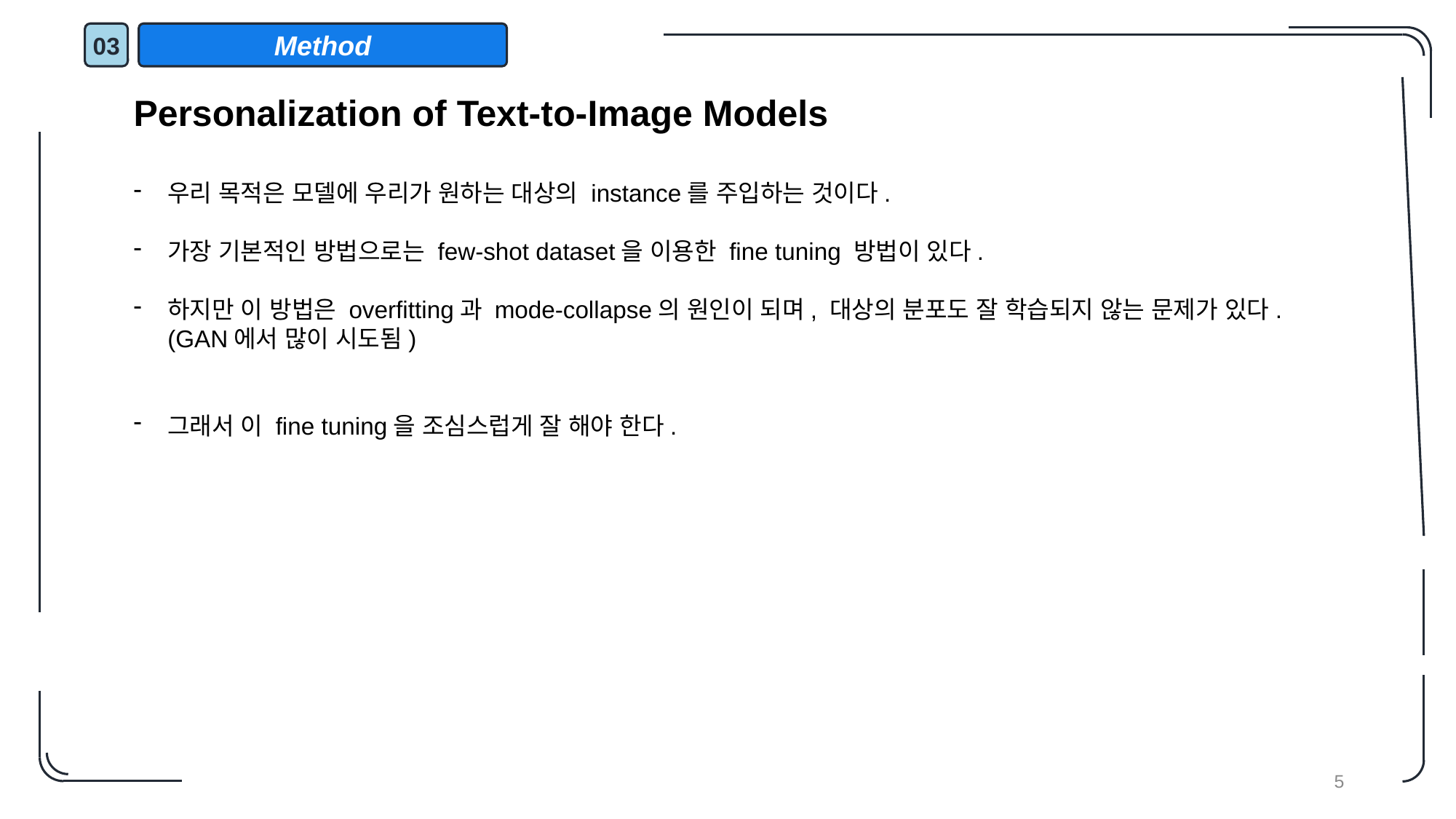

03
Method

Personalization of Text-to-Image Models
우리 목적은 모델에 우리가 원하는 대상의 instance를 주입하는 것이다.

가장 기본적인 방법으로는 few-shot dataset을 이용한 fine tuning 방법이 있다.

하지만 이 방법은 overfitting과 mode-collapse의 원인이 되며, 대상의 분포도 잘 학습되지 않는 문제가 있다. (GAN에서 많이 시도됨)

그래서 이 fine tuning을 조심스럽게 잘 해야 한다.

5